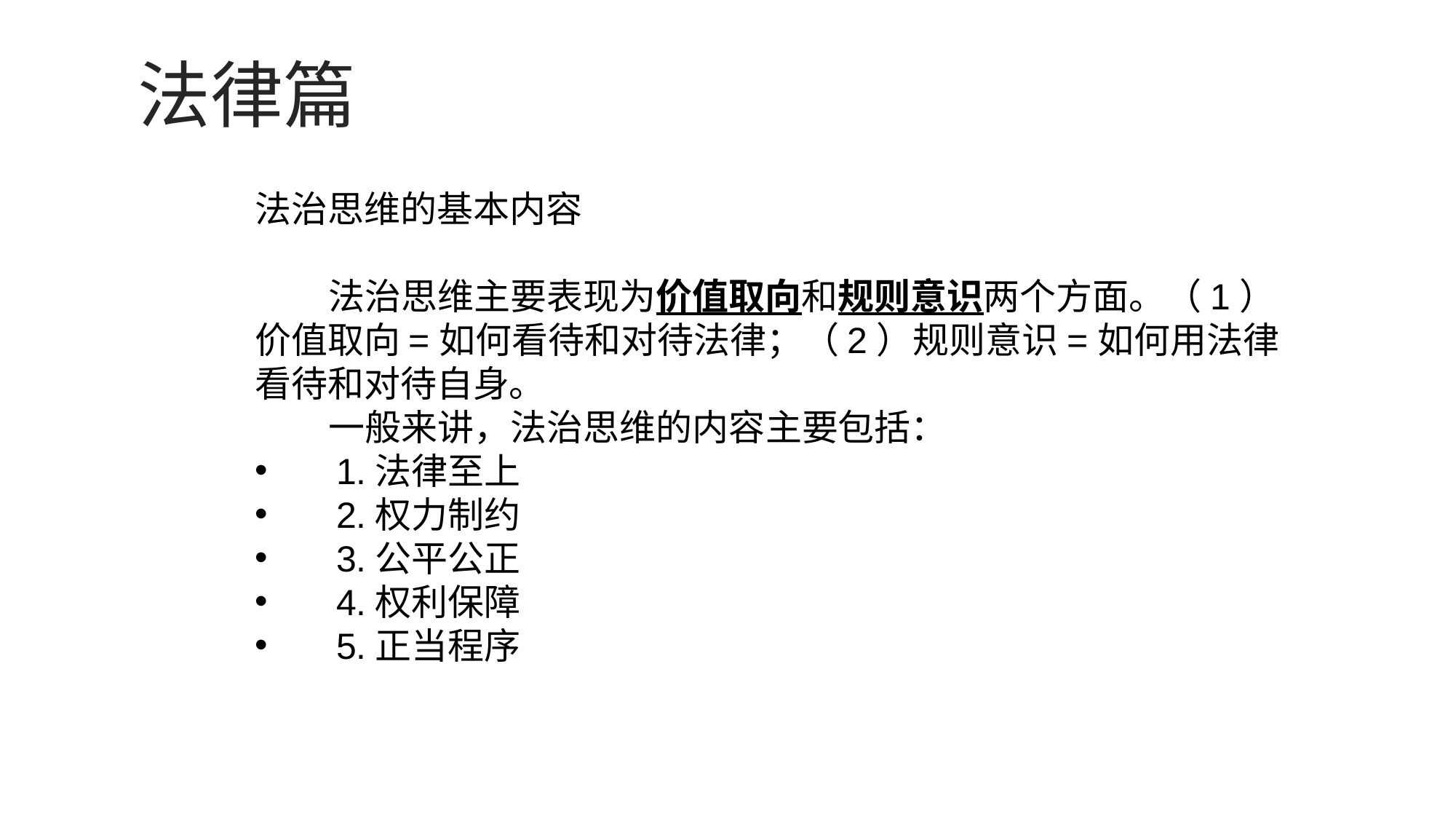

法律篇
法治思维的基本内容

        法治思维主要表现为价值取向和规则意识两个方面。（1）价值取向=如何看待和对待法律；（2）规则意识=如何用法律看待和对待自身。
        一般来讲，法治思维的内容主要包括：
    1.法律至上
    2.权力制约
    3.公平公正
    4.权利保障
    5.正当程序